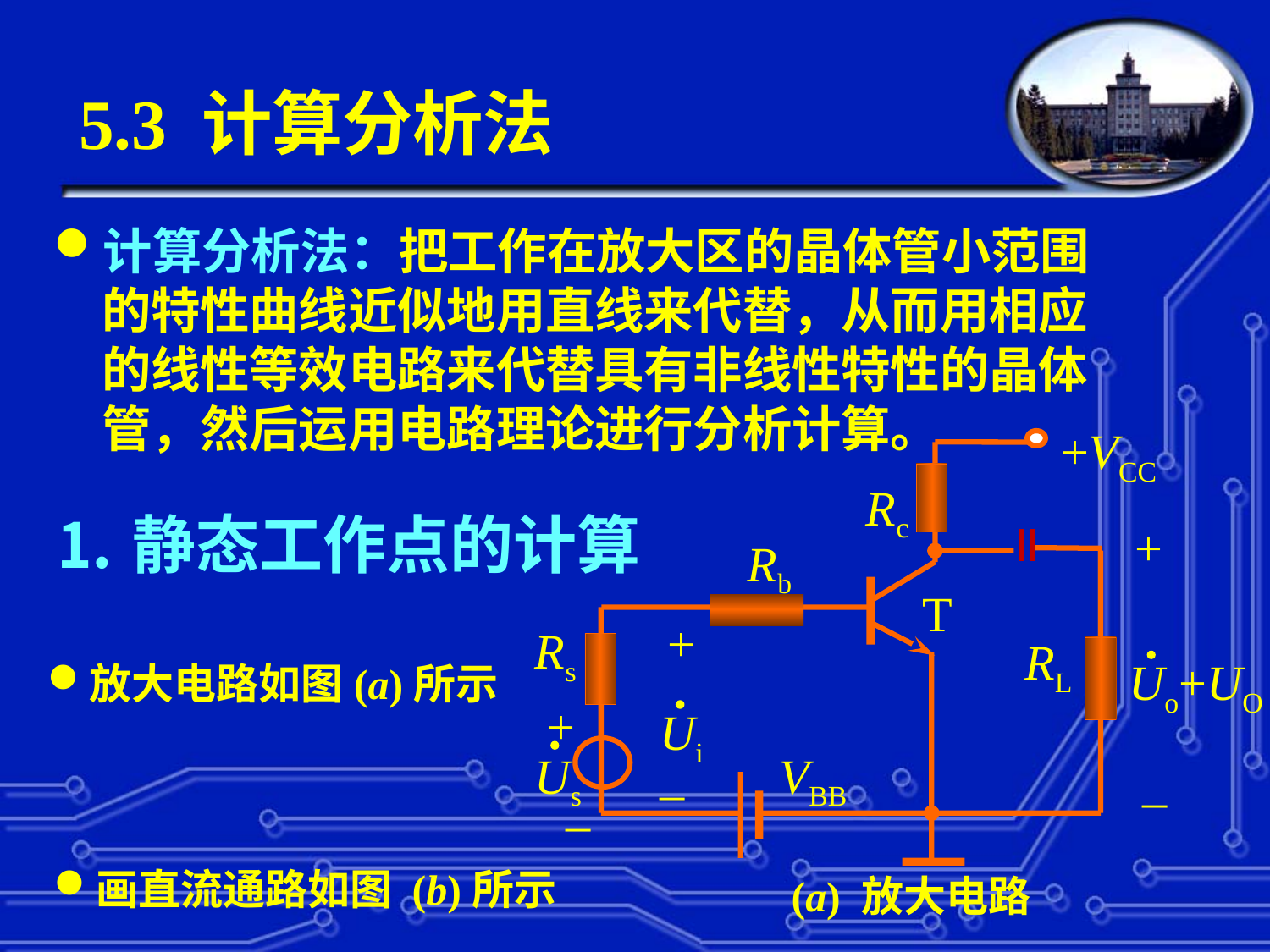

# 5.3 计算分析法
计算分析法：把工作在放大区的晶体管小范围的特性曲线近似地用直线来代替，从而用相应的线性等效电路来代替具有非线性特性的晶体管，然后运用电路理论进行分析计算。
+VCC

Rc
+
Rb

T

+

Rs

RL

Uo+UO

+
Ui

Us

_
VBB
_
_

(a) 放大电路
⒈静态工作点的计算

放大电路如图(a)所示

画直流通路如图 (b)所示